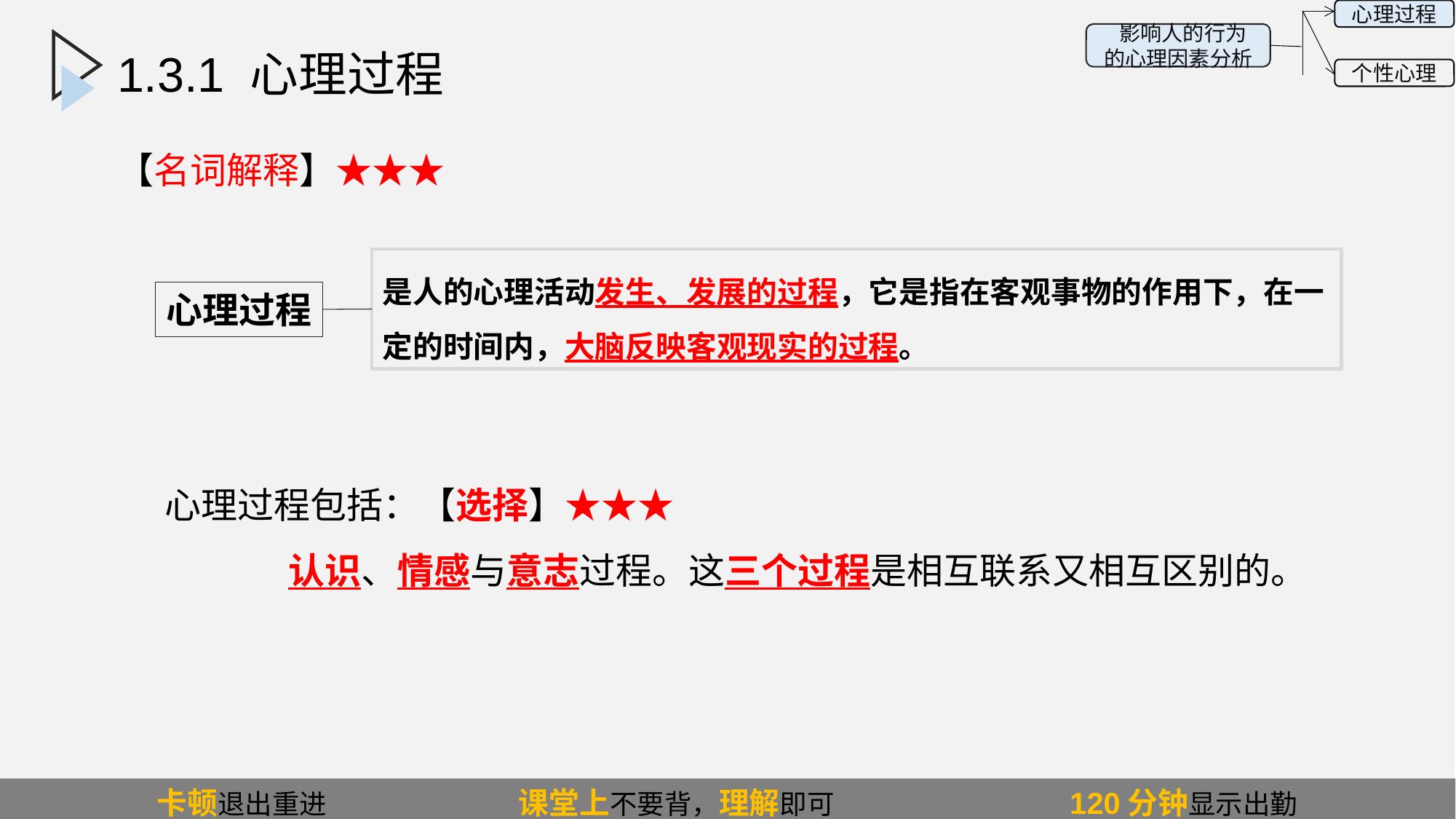

心理过程
 影响人的行为的心理因素分析

个性心理
1.3.1一、心理过程
# 1.3.1 心理过程
【名词解释】★★★

是人的心理活动发生、发展的过程，它是指在客观事物的作用下，在一定的时间内，大脑反映客观现实的过程。
心理过程
心理过程包括：【选择】★★★
              认识、情感与意志过程。这三个过程是相互联系又相互区别的。